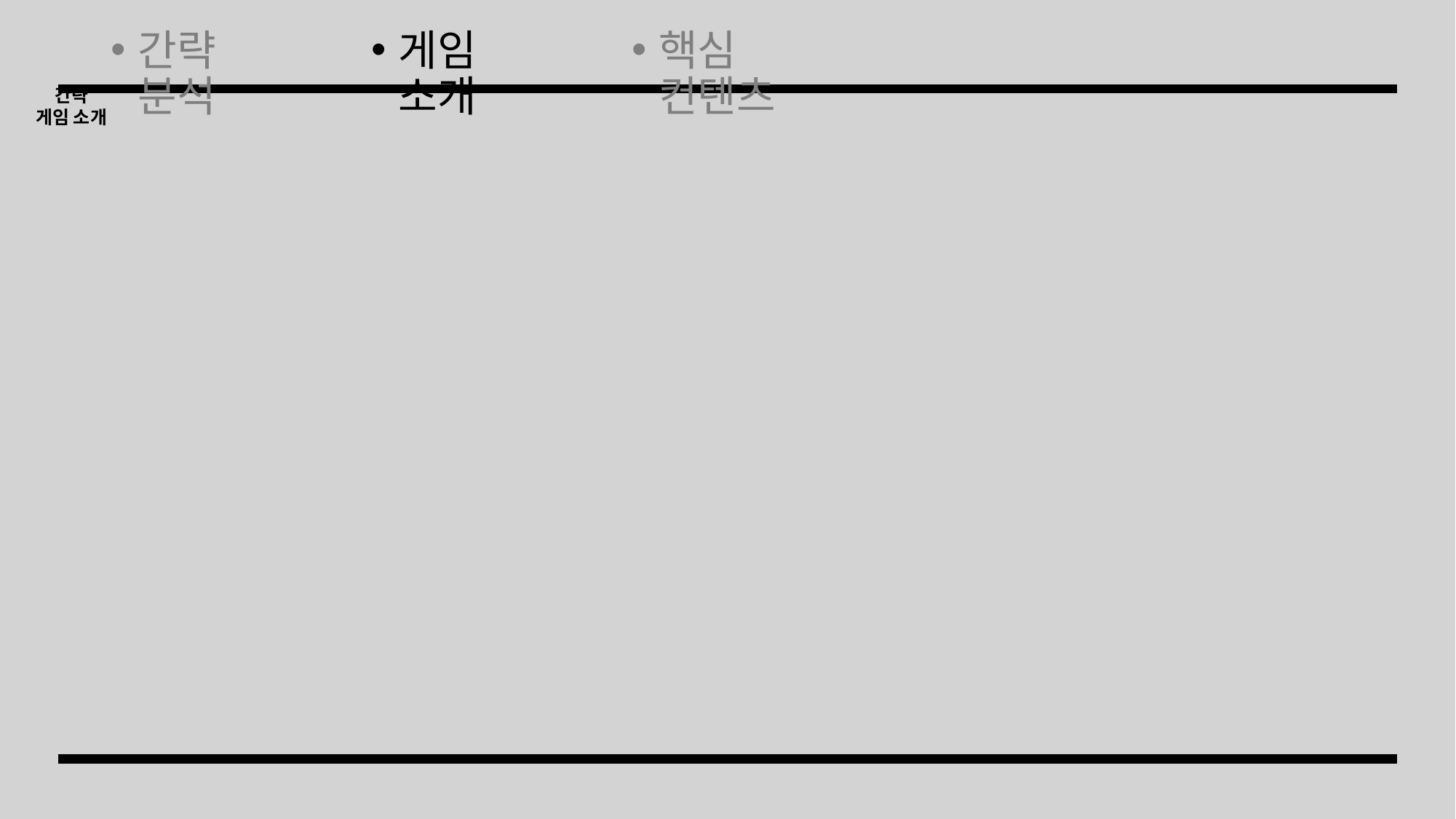

간략 분석
게임 소개
핵심 컨텐츠
간략
게임 소개